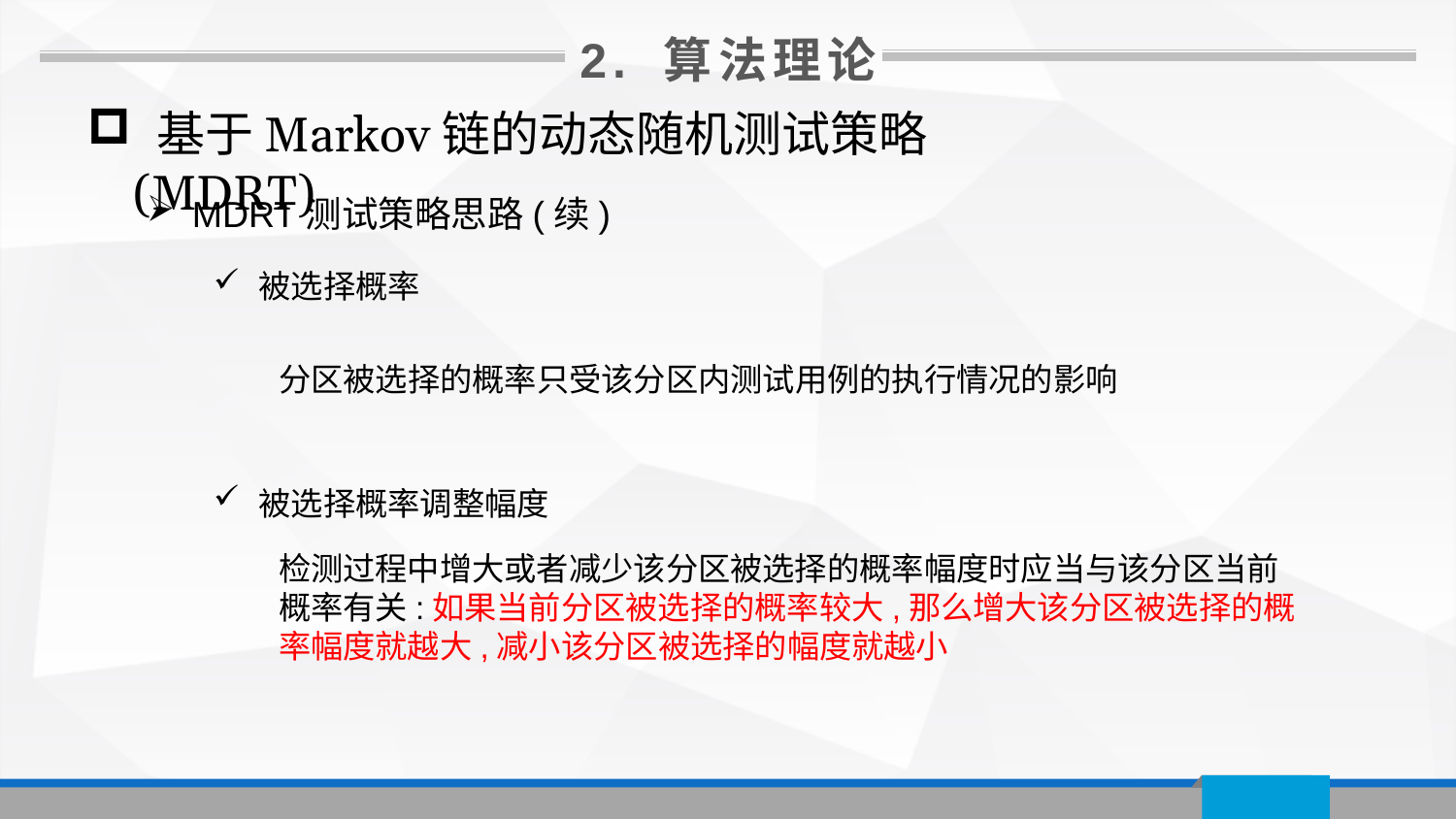

2. 算法理论
 基于Markov链的动态随机测试策略(MDRT)
MDRT测试策略思路(续)
被选择概率
分区被选择的概率只受该分区内测试用例的执行情况的影响
被选择概率调整幅度
检测过程中增大或者减少该分区被选择的概率幅度时应当与该分区当前概率有关:如果当前分区被选择的概率较大,那么增大该分区被选择的概率幅度就越大,减小该分区被选择的幅度就越小